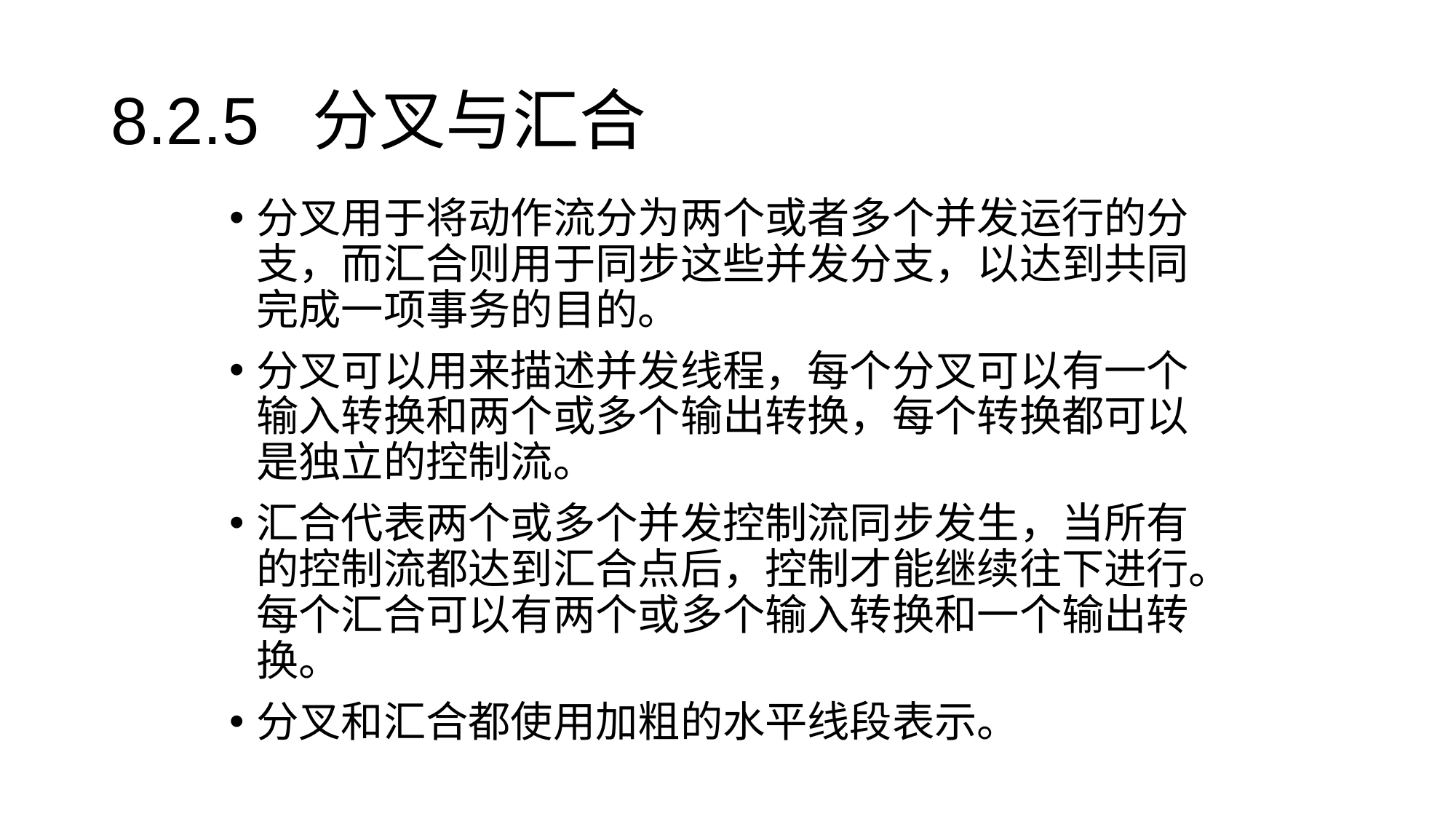

# 8.2.5  分叉与汇合
分叉用于将动作流分为两个或者多个并发运行的分支，而汇合则用于同步这些并发分支，以达到共同完成一项事务的目的。
分叉可以用来描述并发线程，每个分叉可以有一个输入转换和两个或多个输出转换，每个转换都可以是独立的控制流。
汇合代表两个或多个并发控制流同步发生，当所有的控制流都达到汇合点后，控制才能继续往下进行。每个汇合可以有两个或多个输入转换和一个输出转换。
分叉和汇合都使用加粗的水平线段表示。